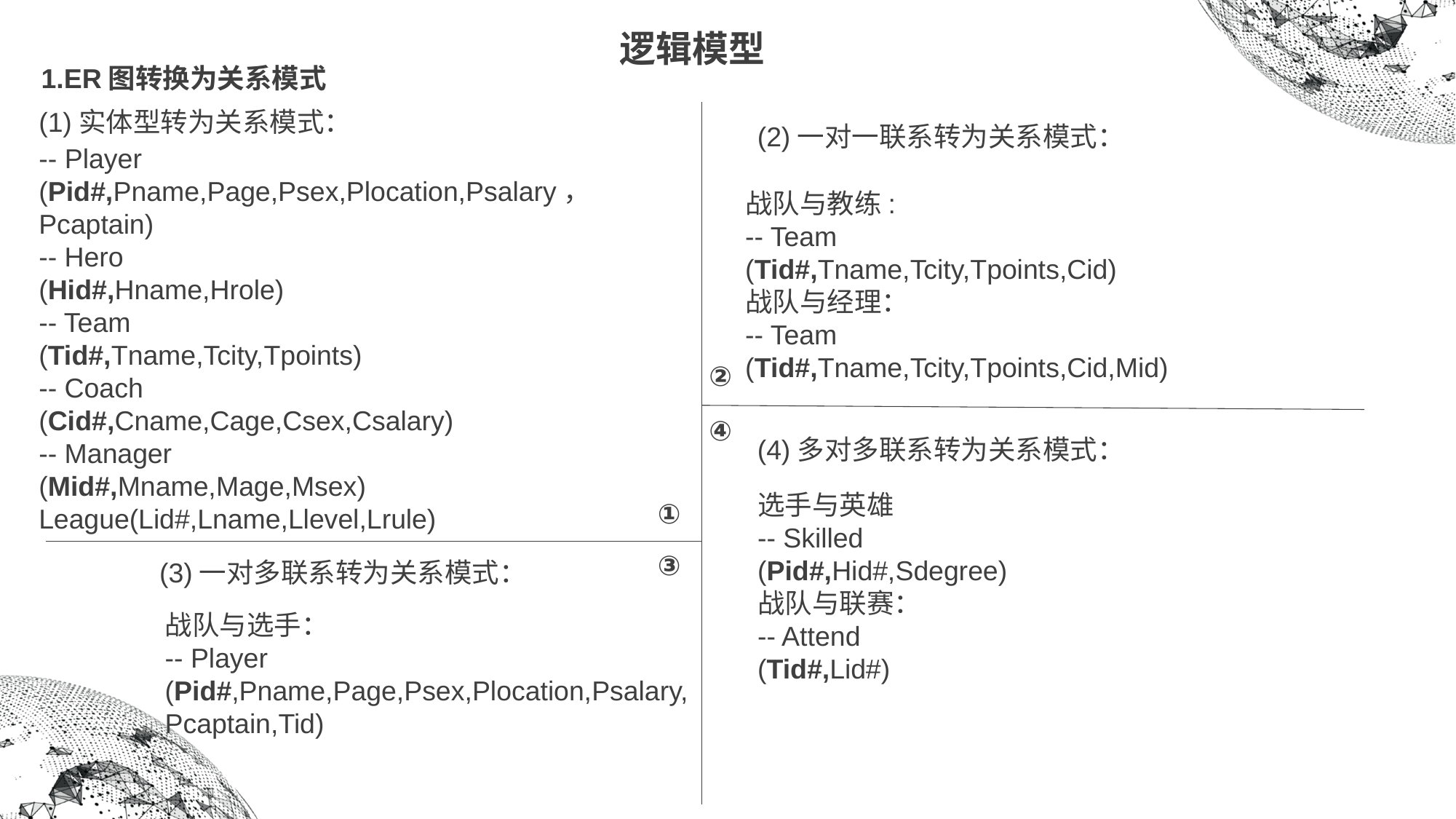

逻辑模型
1.ER图转换为关系模式
(1)实体型转为关系模式：
(2)一对一联系转为关系模式：
-- Player
(Pid#,Pname,Page,Psex,Plocation,Psalary， Pcaptain)
-- Hero
(Hid#,Hname,Hrole)
-- Team
(Tid#,Tname,Tcity,Tpoints)
-- Coach
(Cid#,Cname,Cage,Csex,Csalary)
-- Manager
(Mid#,Mname,Mage,Msex)
League(Lid#,Lname,Llevel,Lrule)
战队与教练:
-- Team
(Tid#,Tname,Tcity,Tpoints,Cid)
战队与经理：
-- Team
(Tid#,Tname,Tcity,Tpoints,Cid,Mid)
②
④
(4)多对多联系转为关系模式：
选手与英雄
-- Skilled
(Pid#,Hid#,Sdegree)
战队与联赛：
-- Attend
(Tid#,Lid#)
①
③
(3)一对多联系转为关系模式：
战队与选手：
-- Player
(Pid#,Pname,Page,Psex,Plocation,Psalary,Pcaptain,Tid)